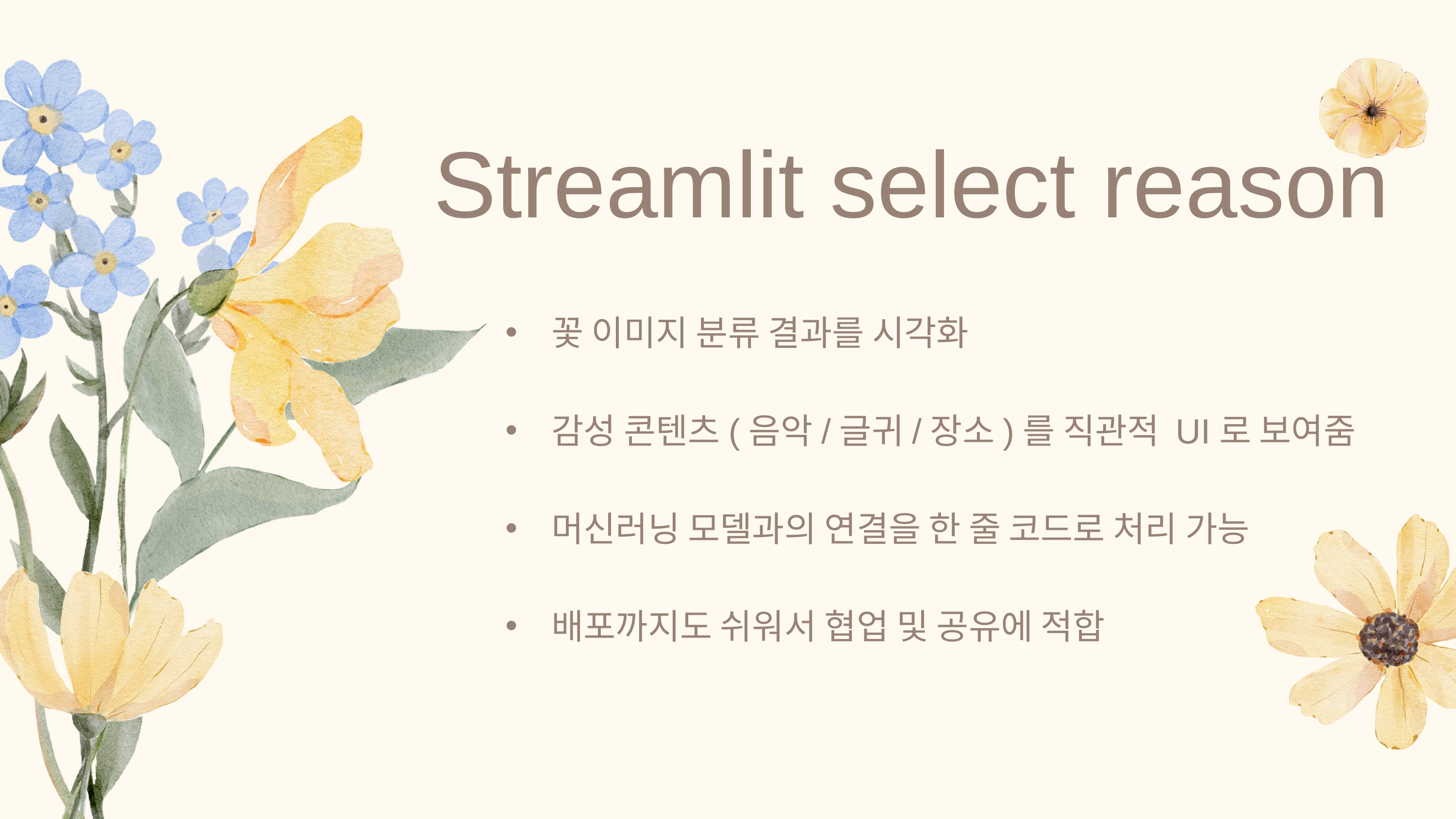

Streamlit select reason

 꽃 이미지 분류 결과를 시각화

 감성 콘텐츠(음악/글귀/장소)를 직관적 UI로 보여줌

 머신러닝 모델과의 연결을 한 줄 코드로 처리 가능

 배포까지도 쉬워서 협업 및 공유에 적합